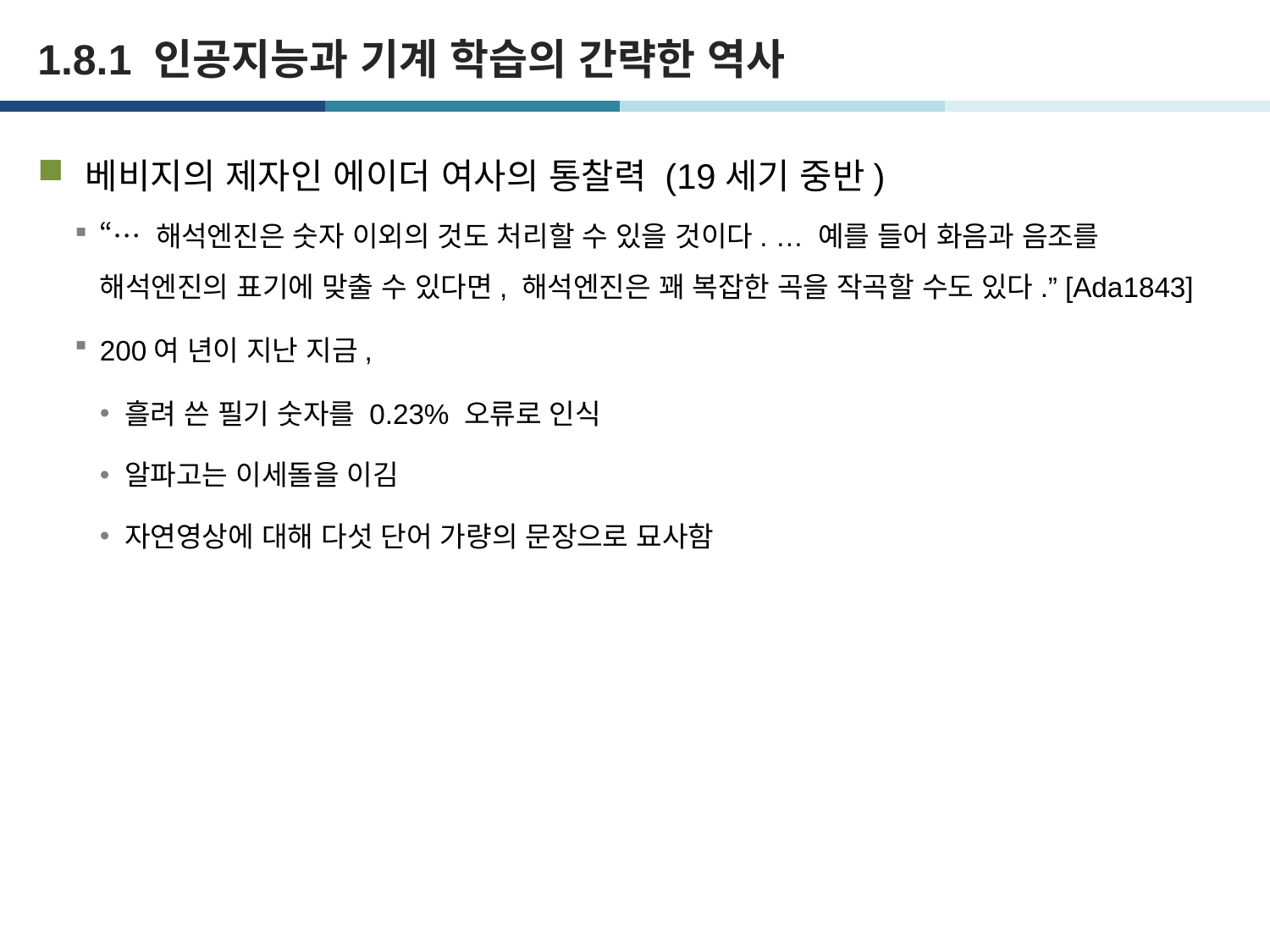

# 1.8.1 인공지능과 기계 학습의 간략한 역사
베비지의 제자인 에이더 여사의 통찰력 (19세기 중반)
“… 해석엔진은 숫자 이외의 것도 처리할 수 있을 것이다. … 예를 들어 화음과 음조를 해석엔진의 표기에 맞출 수 있다면, 해석엔진은 꽤 복잡한 곡을 작곡할 수도 있다.” [Ada1843]
200여 년이 지난 지금,
흘려 쓴 필기 숫자를 0.23% 오류로 인식
알파고는 이세돌을 이김
자연영상에 대해 다섯 단어 가량의 문장으로 묘사함